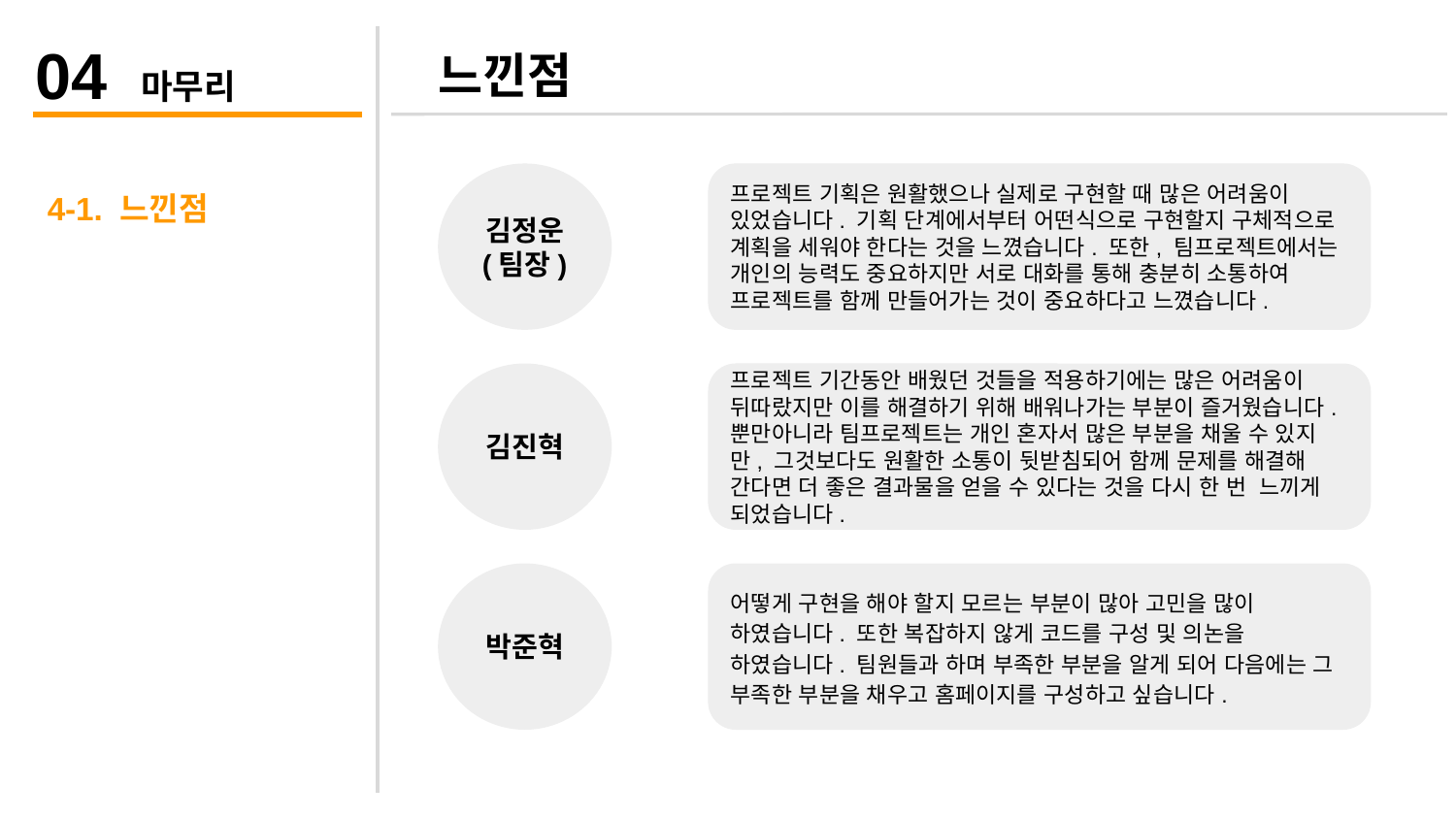

04 마무리
느낀점
4-1. 느낀점
김정운
(팀장)
프로젝트 기획은 원활했으나 실제로 구현할 때 많은 어려움이 있었습니다. 기획 단계에서부터 어떤식으로 구현할지 구체적으로 계획을 세워야 한다는 것을 느꼈습니다. 또한, 팀프로젝트에서는 개인의 능력도 중요하지만 서로 대화를 통해 충분히 소통하여 프로젝트를 함께 만들어가는 것이 중요하다고 느꼈습니다.
김진혁
프로젝트 기간동안 배웠던 것들을 적용하기에는 많은 어려움이 뒤따랐지만 이를 해결하기 위해 배워나가는 부분이 즐거웠습니다. 뿐만아니라 팀프로젝트는 개인 혼자서 많은 부분을 채울 수 있지만, 그것보다도 원활한 소통이 뒷받침되어 함께 문제를 해결해 간다면 더 좋은 결과물을 얻을 수 있다는 것을 다시 한 번  느끼게 되었습니다.
박준혁
어떻게 구현을 해야 할지 모르는 부분이 많아 고민을 많이 하였습니다. 또한 복잡하지 않게 코드를 구성 및 의논을 하였습니다. 팀원들과 하며 부족한 부분을 알게 되어 다음에는 그 부족한 부분을 채우고 홈페이지를 구성하고 싶습니다.